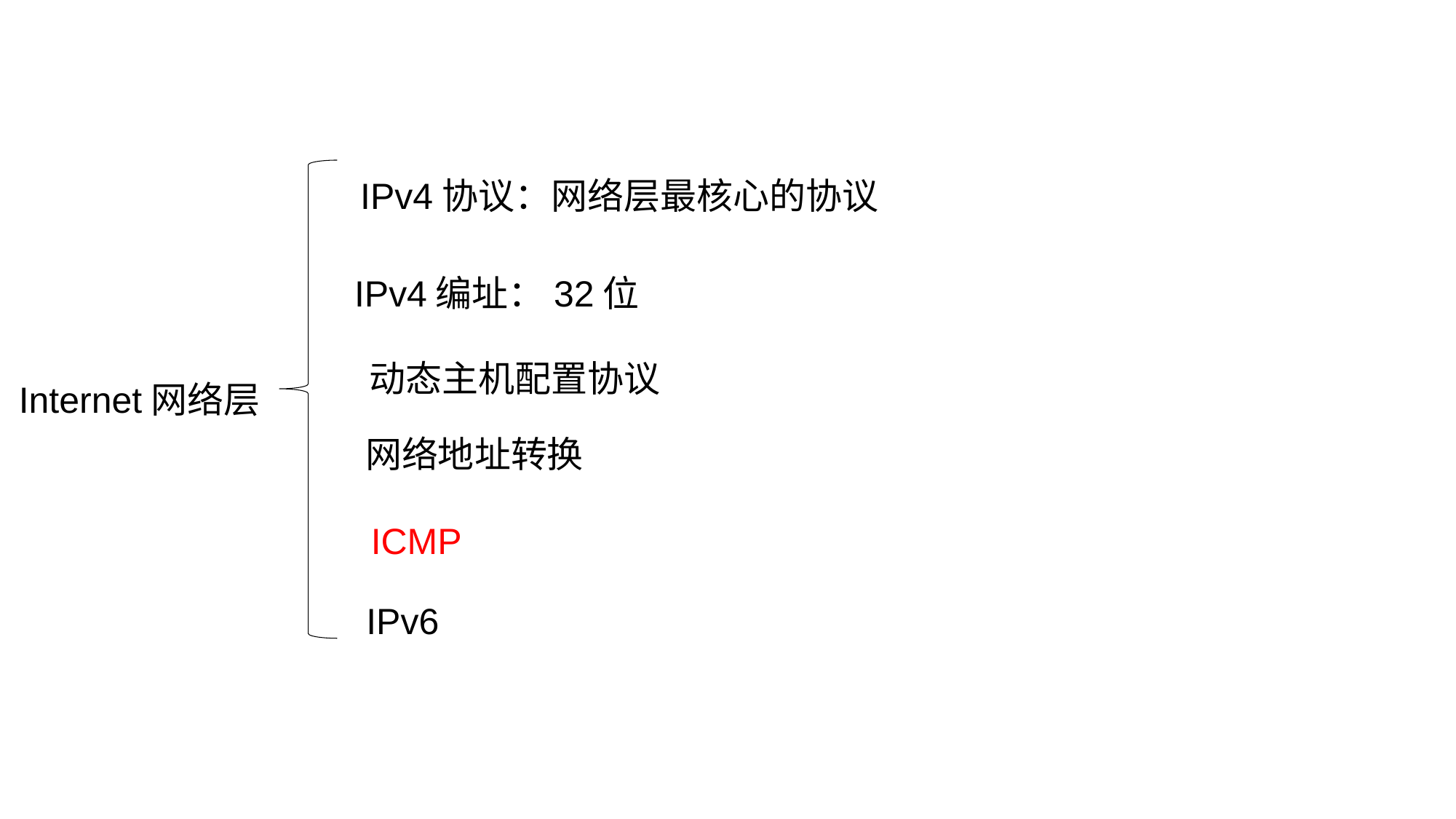

IPv4协议：网络层最核心的协议

IPv4编址：32位
动态主机配置协议
Internet网络层
网络地址转换
ICMP
IPv6